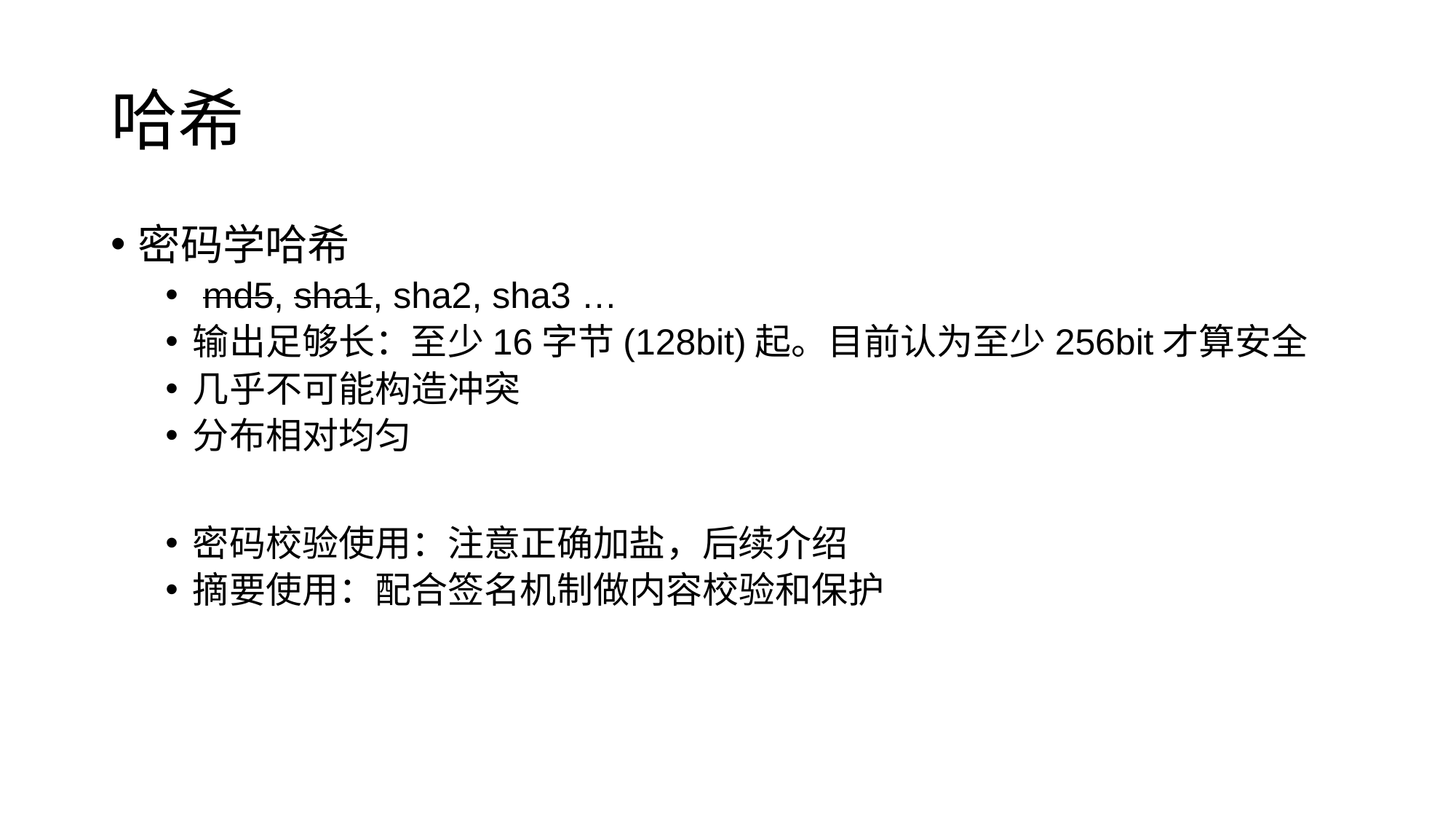

# 哈希
密码学哈希
 md5, sha1, sha2, sha3 …
输出足够长：至少16字节(128bit)起。目前认为至少256bit才算安全
几乎不可能构造冲突
分布相对均匀

密码校验使用：注意正确加盐，后续介绍
摘要使用：配合签名机制做内容校验和保护